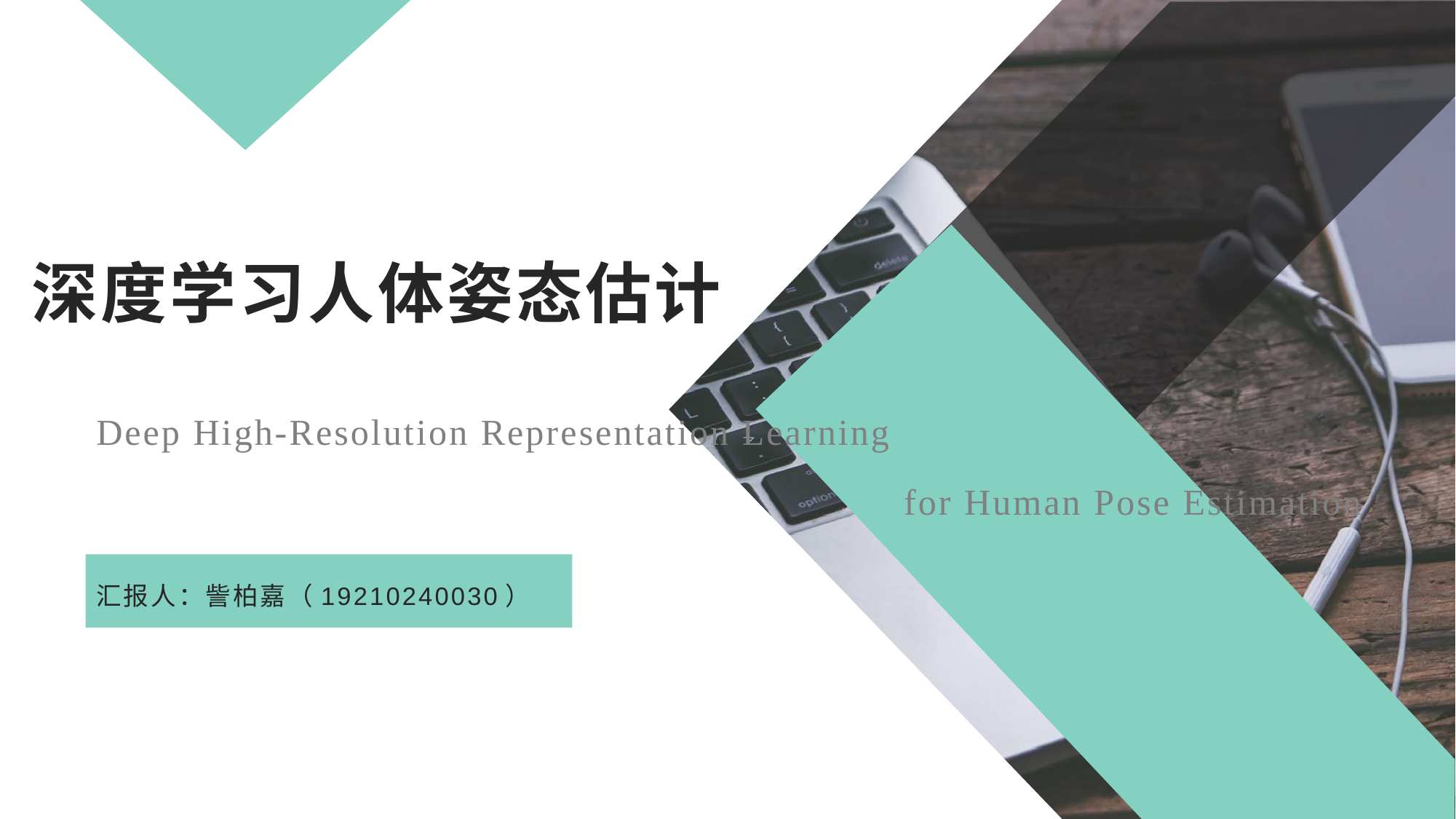

# 深度学习人体姿态估计
Deep High-Resolution Representation Learning
                                                                       for Human Pose Estimation
汇报人：訾柏嘉（19210240030）